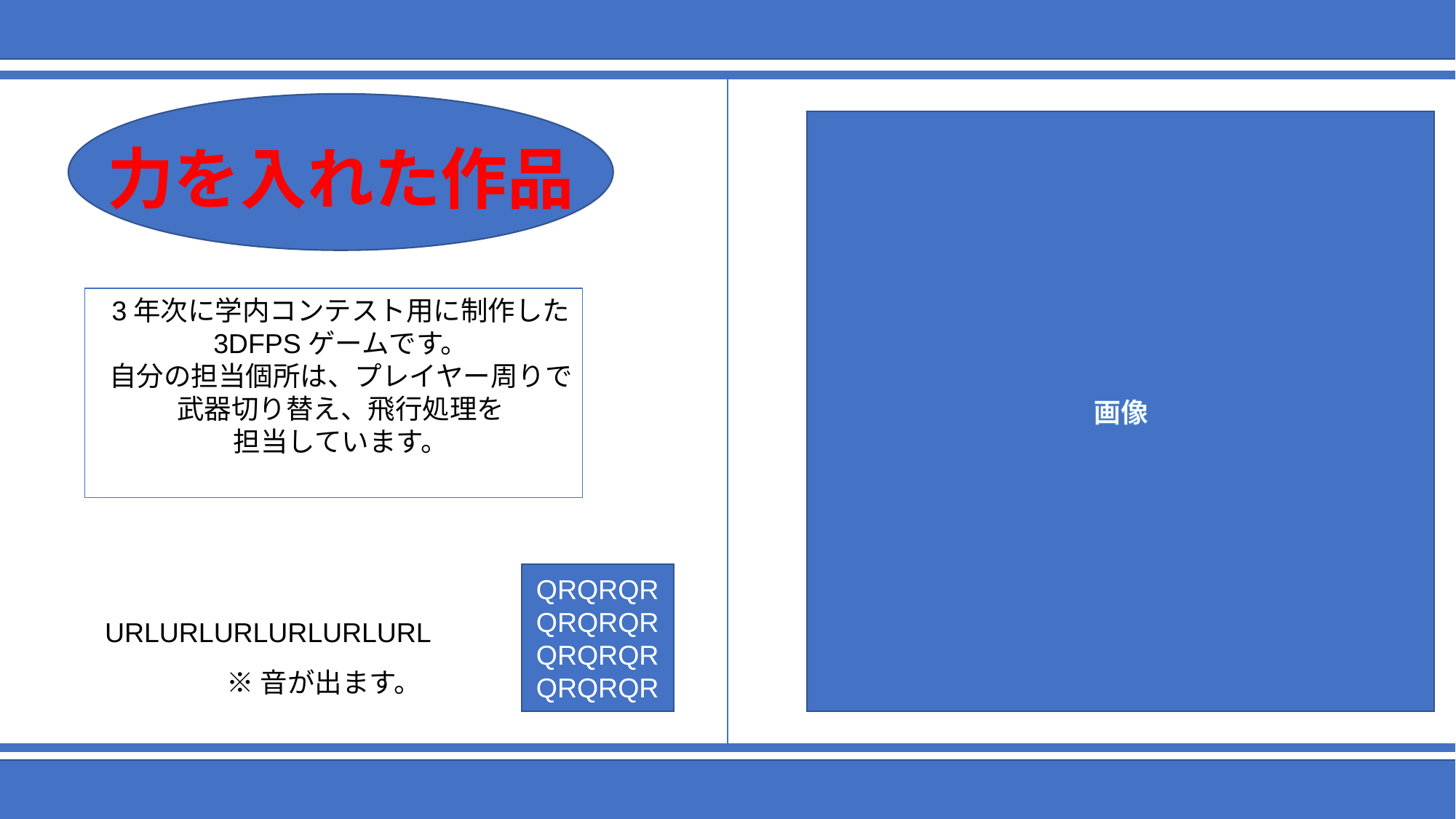

# 力を入れた作品
画像
3年次に学内コンテスト用に制作した
3DFPSゲームです。
自分の担当個所は、プレイヤー周りで
武器切り替え、飛行処理を
担当しています。

QRQRQRQRQRQRQRQRQRQRQRQR
URLURLURLURLURLURL
※音が出ます。